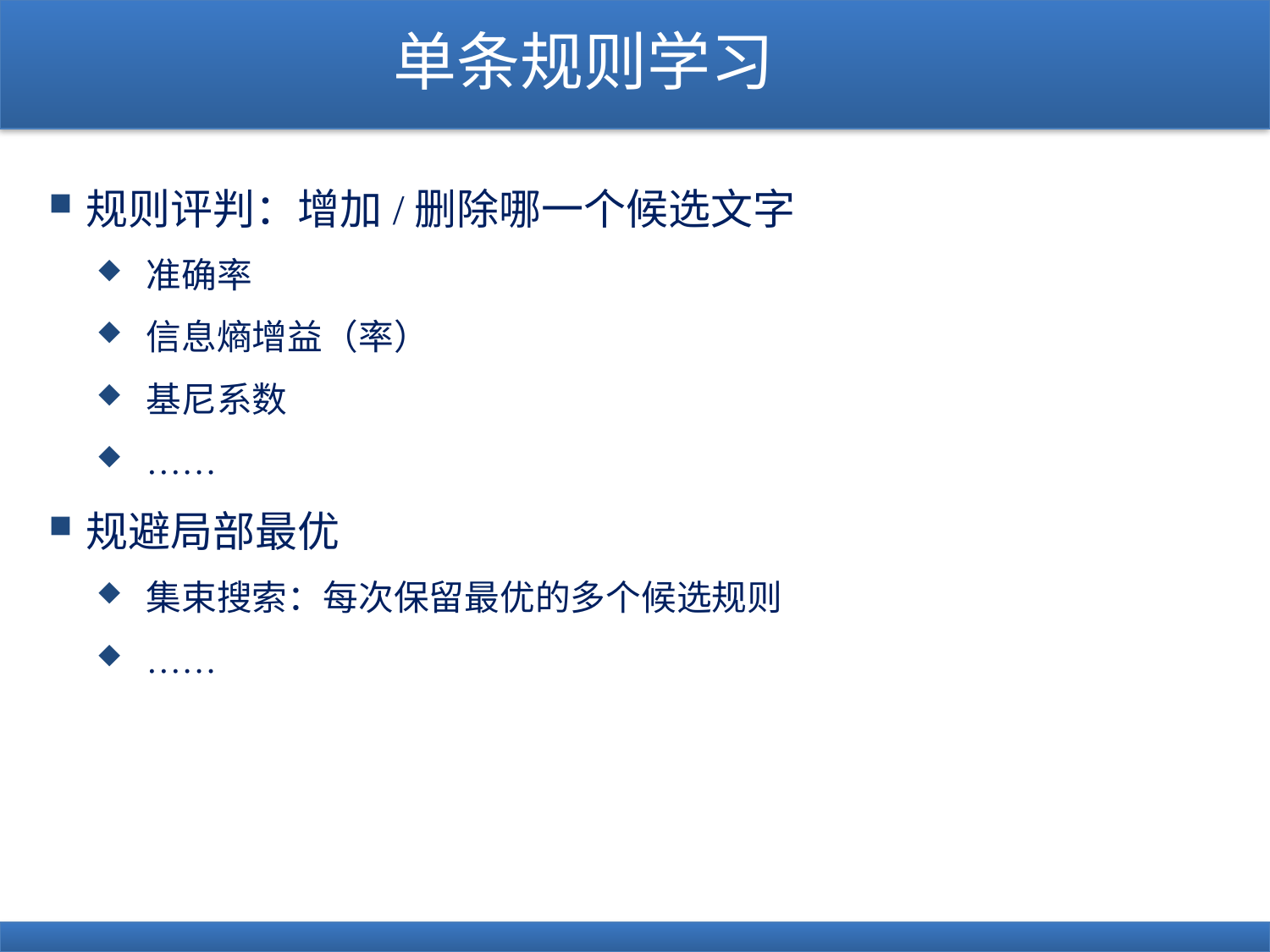

# 单条规则学习
规则评判：增加/删除哪一个候选文字
准确率
信息熵增益（率）
基尼系数
……
规避局部最优
集束搜索：每次保留最优的多个候选规则
……